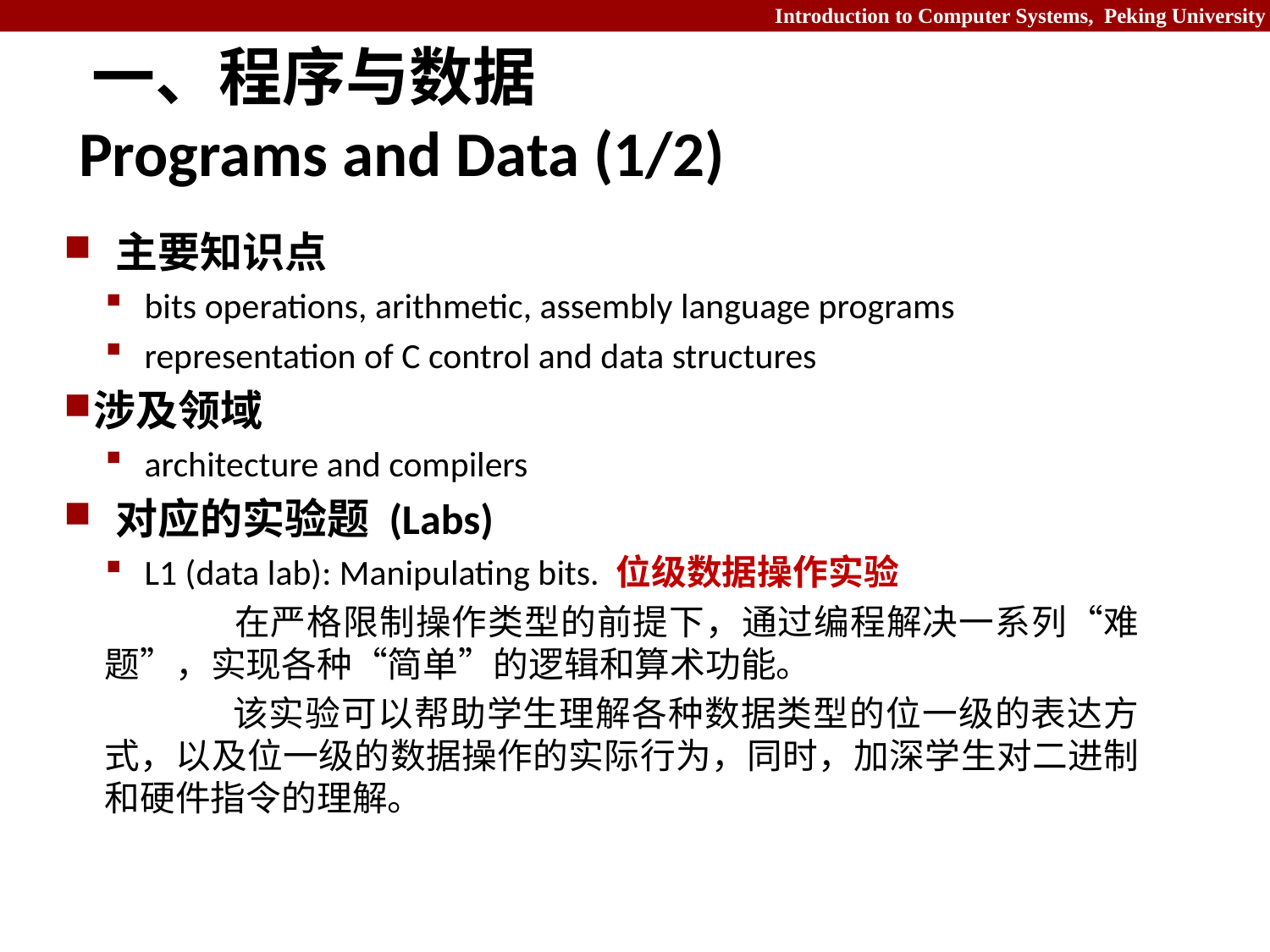

# 一、程序与数据 Programs and Data (1/2)
主要知识点
bits operations, arithmetic, assembly language programs
representation of C control and data structures
涉及领域
architecture and compilers
对应的实验题 (Labs)
L1 (data lab): Manipulating bits. 位级数据操作实验
 	在严格限制操作类型的前提下，通过编程解决一系列“难题”，实现各种“简单”的逻辑和算术功能。
	该实验可以帮助学生理解各种数据类型的位一级的表达方式，以及位一级的数据操作的实际行为，同时，加深学生对二进制和硬件指令的理解。